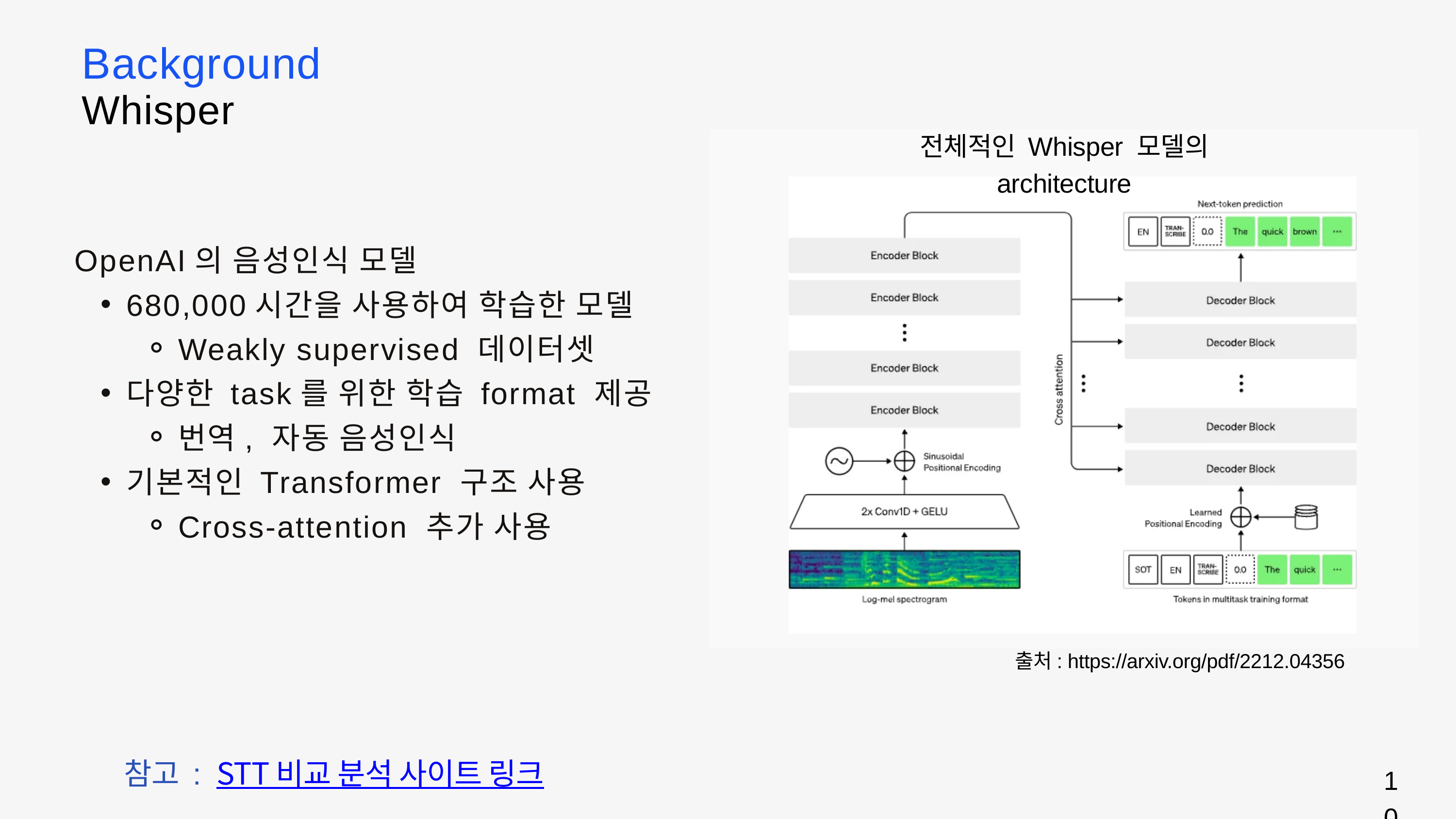

Background
Whisper
전체적인 Whisper 모델의 architecture

OpenAI의 음성인식 모델
680,000시간을 사용하여 학습한 모델
Weakly supervised 데이터셋
다양한 task를 위한 학습 format 제공
번역, 자동 음성인식
기본적인 Transformer 구조 사용
Cross-attention 추가 사용
출처: https://arxiv.org/pdf/2212.04356
참고 : STT 비교 분석 사이트 링크
10